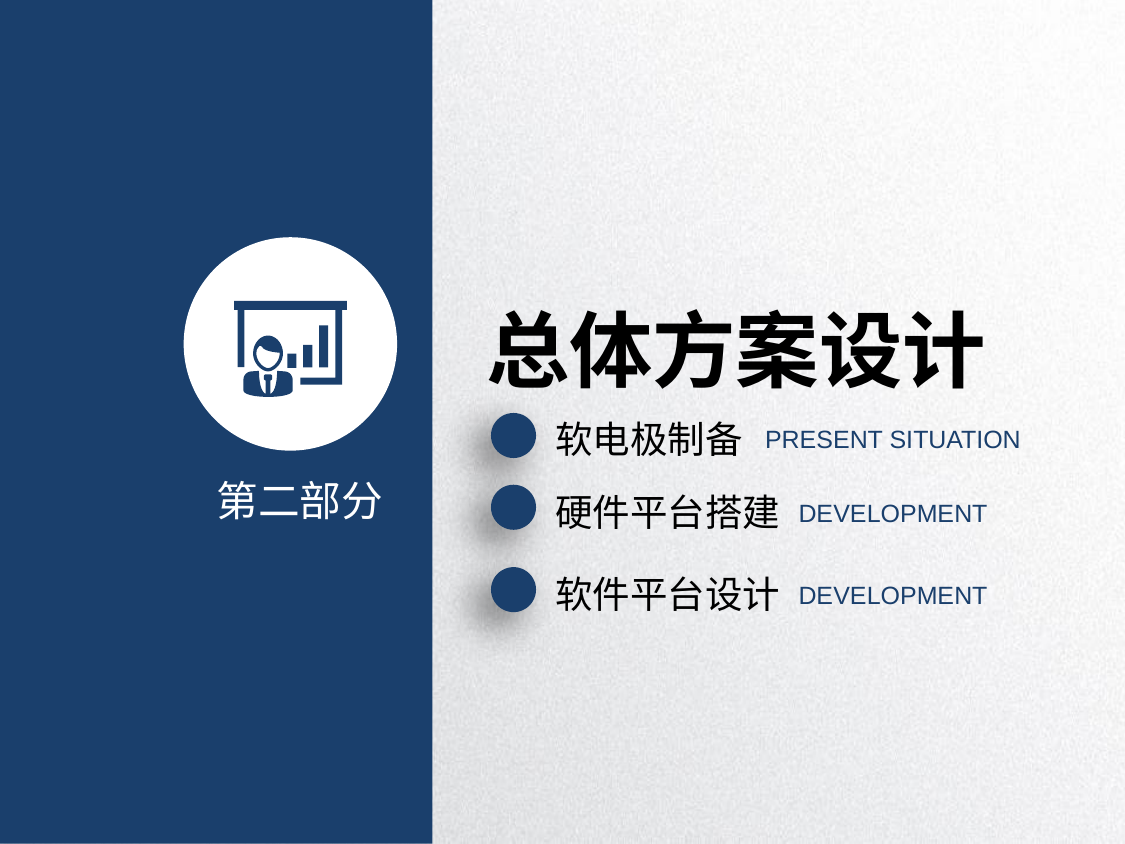

总体方案设计
软电极制备

PRESENT SITUATION
第二部分
硬件平台搭建

DEVELOPMENT
软件平台设计

DEVELOPMENT